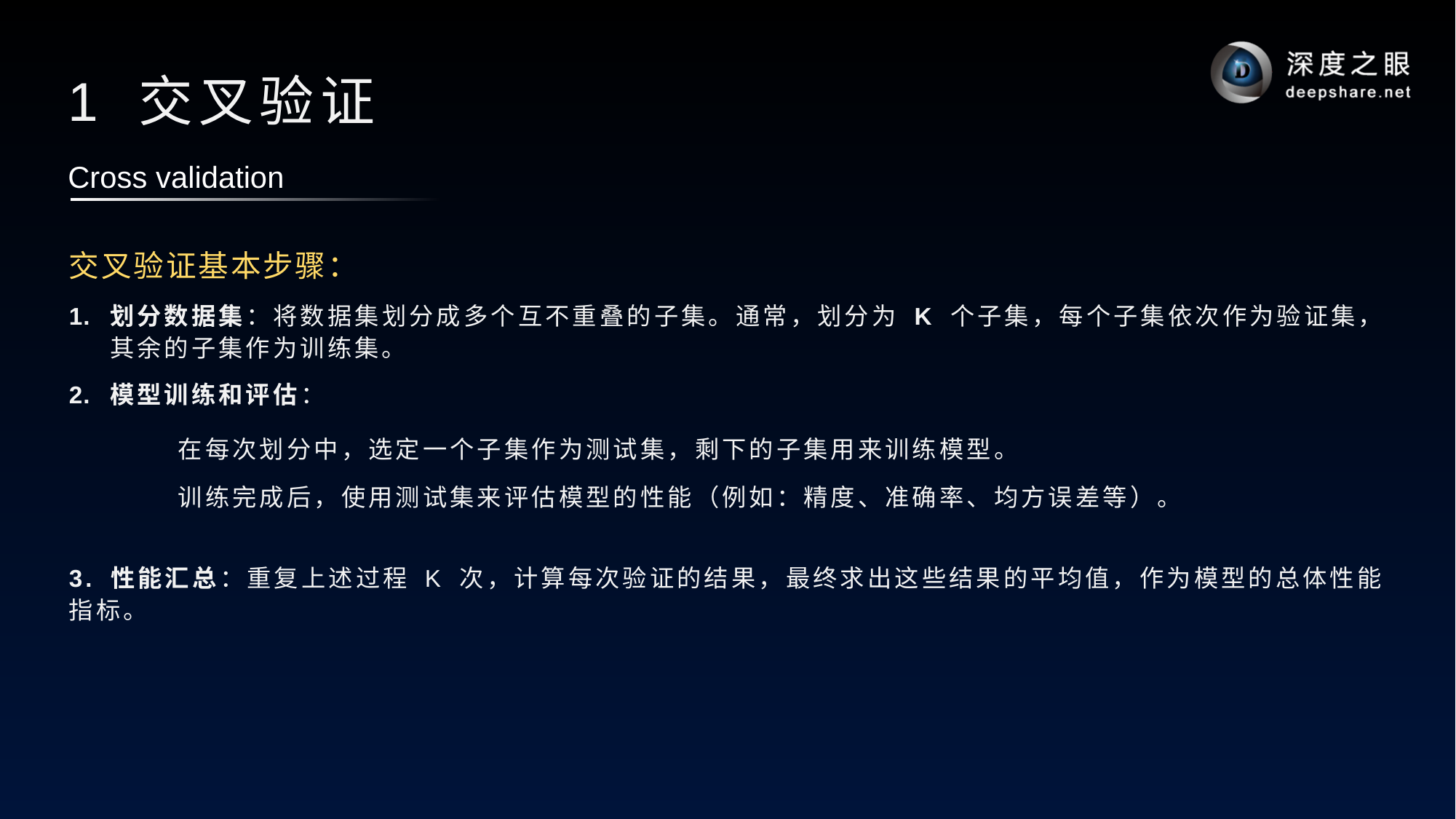

# 1 交叉验证
Cross validation
交叉验证基本步骤：
划分数据集：将数据集划分成多个互不重叠的子集。通常，划分为 K 个子集，每个子集依次作为验证集，其余的子集作为训练集。
模型训练和评估：
	在每次划分中，选定一个子集作为测试集，剩下的子集用来训练模型。
	训练完成后，使用测试集来评估模型的性能（例如：精度、准确率、均方误差等）。

3. 性能汇总：重复上述过程 K 次，计算每次验证的结果，最终求出这些结果的平均值，作为模型的总体性能指标。